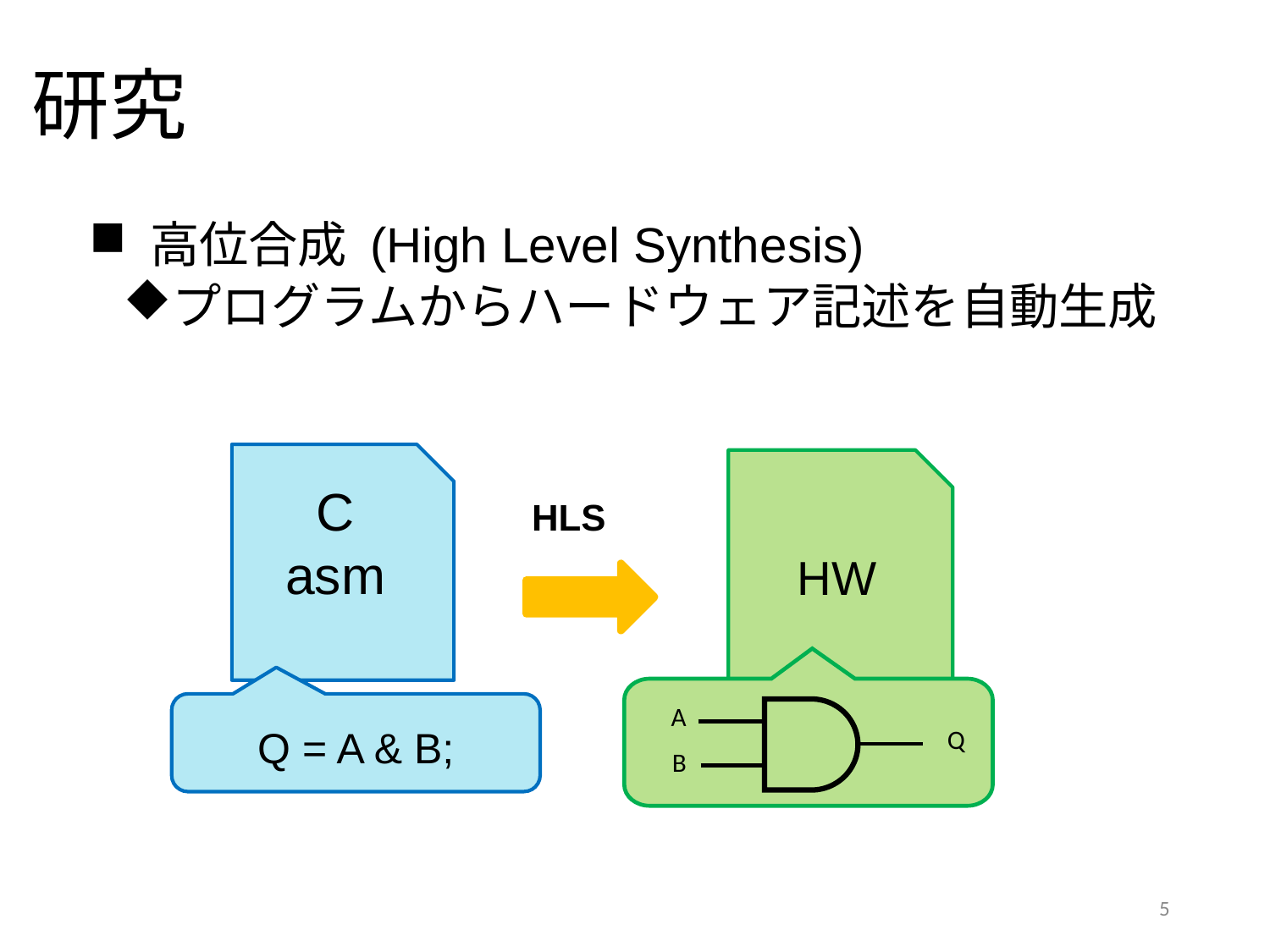

# 研究
 高位合成 (High Level Synthesis)
プログラムからハードウェア記述を自動生成

C
asm

HW
HLS

A

Q
B
Q = A & B;
5